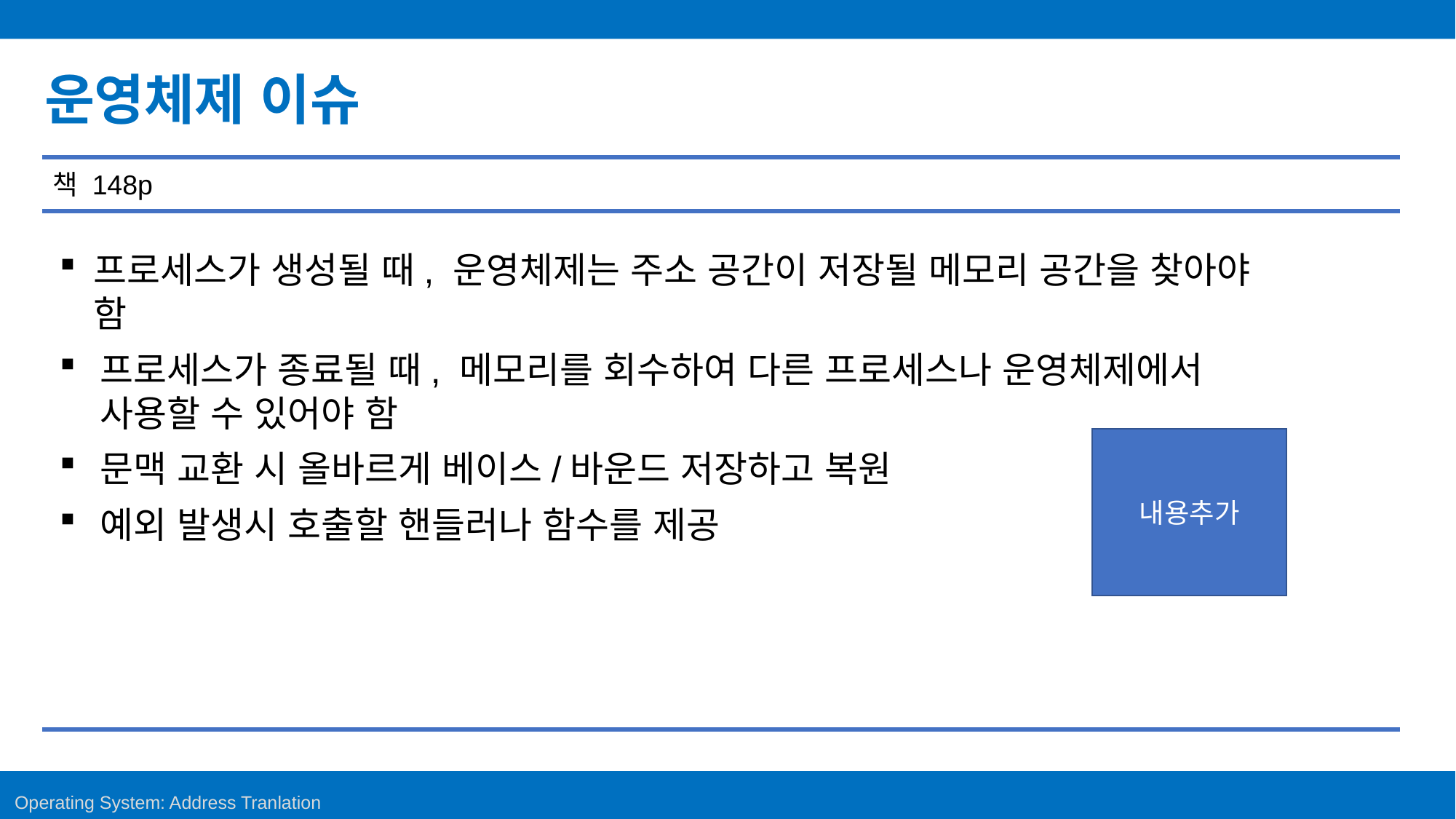

운영체제 이슈
책 148p
프로세스가 생성될 때, 운영체제는 주소 공간이 저장될 메모리 공간을 찾아야 함
프로세스가 종료될 때, 메모리를 회수하여 다른 프로세스나 운영체제에서 사용할 수 있어야 함
문맥 교환 시 올바르게 베이스/바운드 저장하고 복원
예외 발생시 호출할 핸들러나 함수를 제공
내용추가

34
Operating System: Address Tranlation